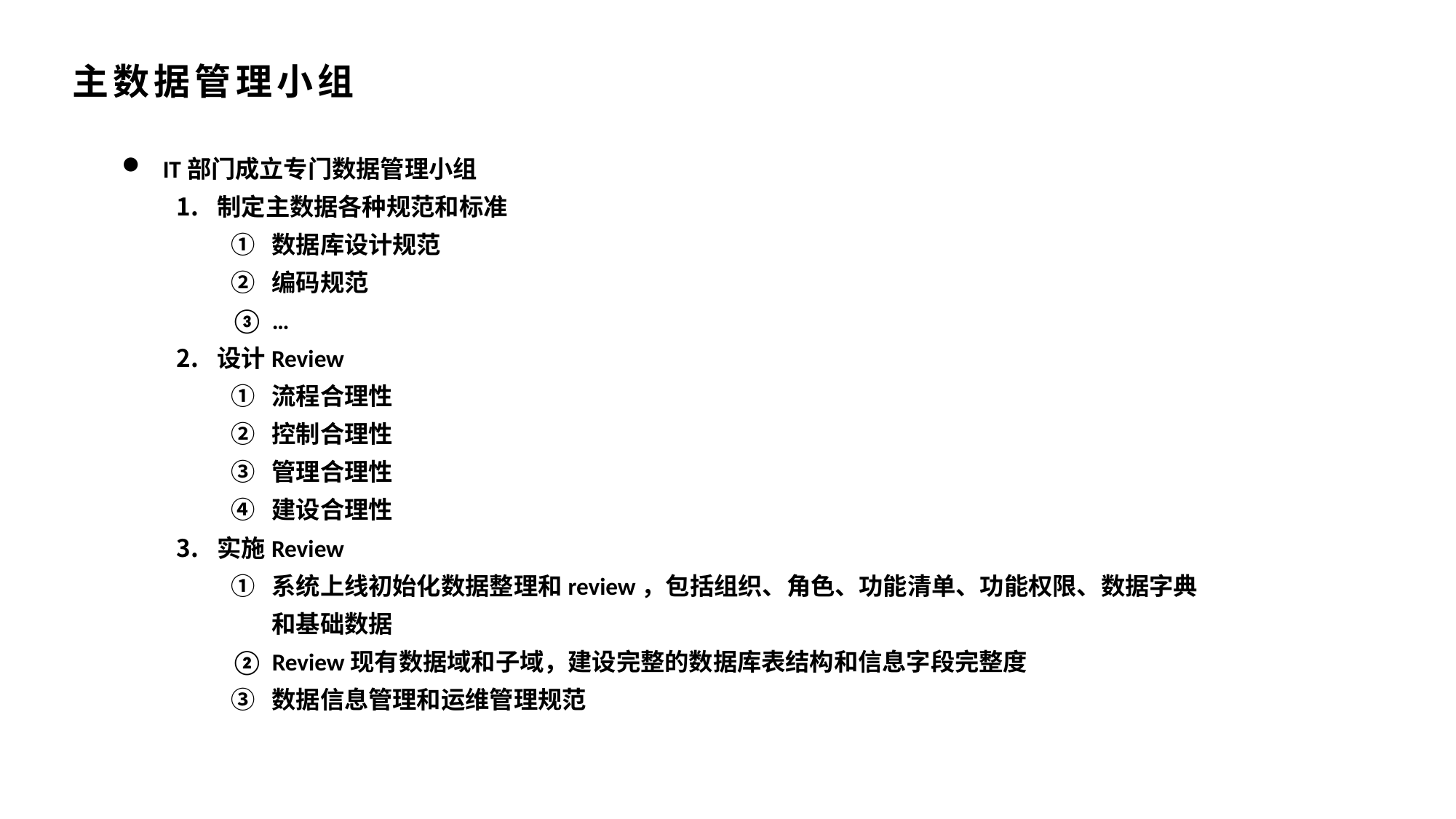

主数据管理小组
IT部门成立专门数据管理小组
制定主数据各种规范和标准
数据库设计规范
编码规范
…
设计Review
流程合理性
控制合理性
管理合理性
建设合理性
实施Review
系统上线初始化数据整理和review，包括组织、角色、功能清单、功能权限、数据字典和基础数据
Review现有数据域和子域，建设完整的数据库表结构和信息字段完整度
数据信息管理和运维管理规范